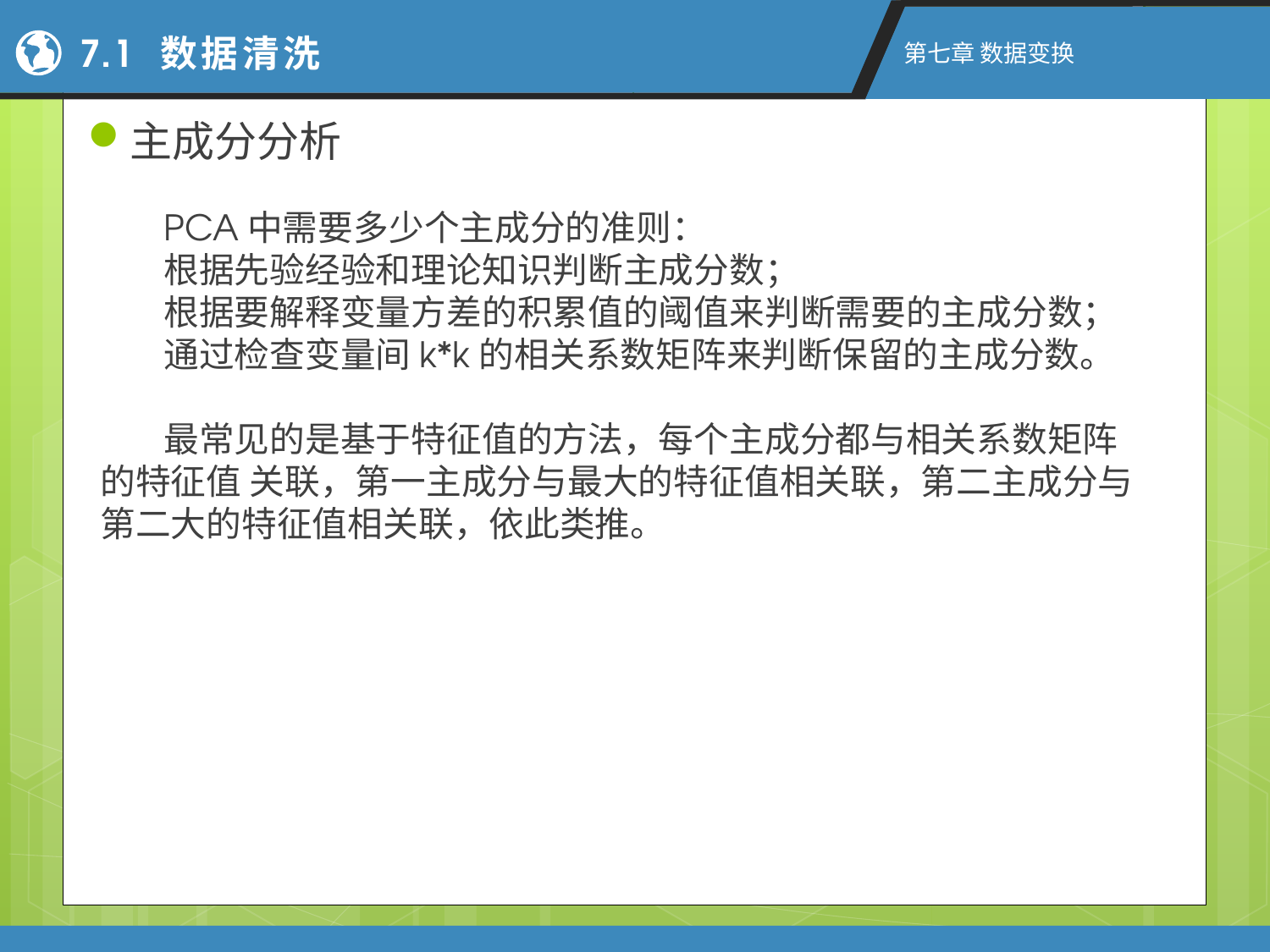

7.1 数据清洗

第七章 数据变换
主成分分析
PCA中需要多少个主成分的准则：
根据先验经验和理论知识判断主成分数；
根据要解释变量方差的积累值的阈值来判断需要的主成分数；
通过检查变量间k*k的相关系数矩阵来判断保留的主成分数。

最常见的是基于特征值的方法，每个主成分都与相关系数矩阵的特征值 关联，第一主成分与最大的特征值相关联，第二主成分与第二大的特征值相关联，依此类推。